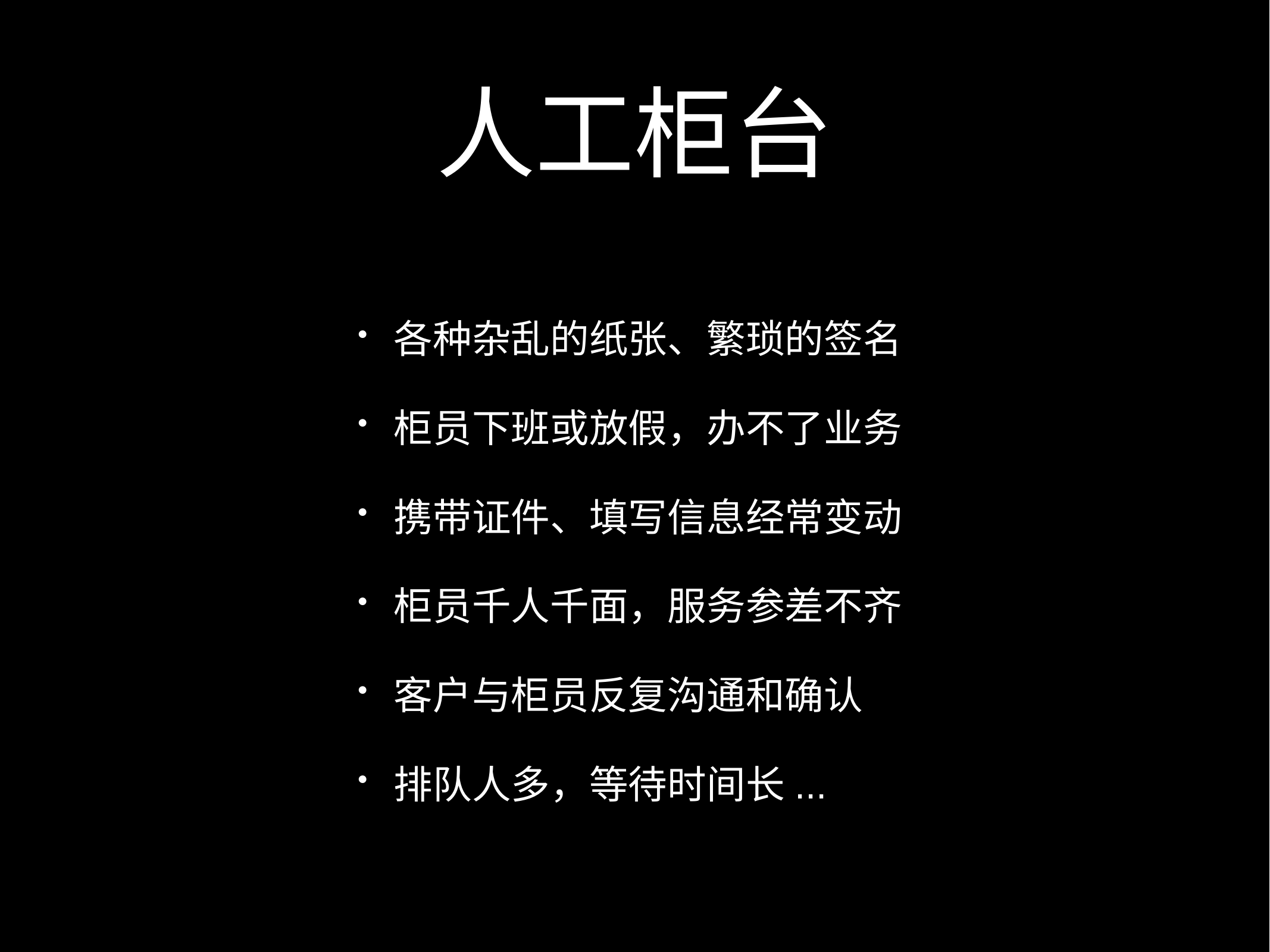

# 人工柜台
各种杂乱的纸张、繁琐的签名
柜员下班或放假，办不了业务
携带证件、填写信息经常变动
柜员千人千面，服务参差不齐
客户与柜员反复沟通和确认
排队人多，等待时间长...